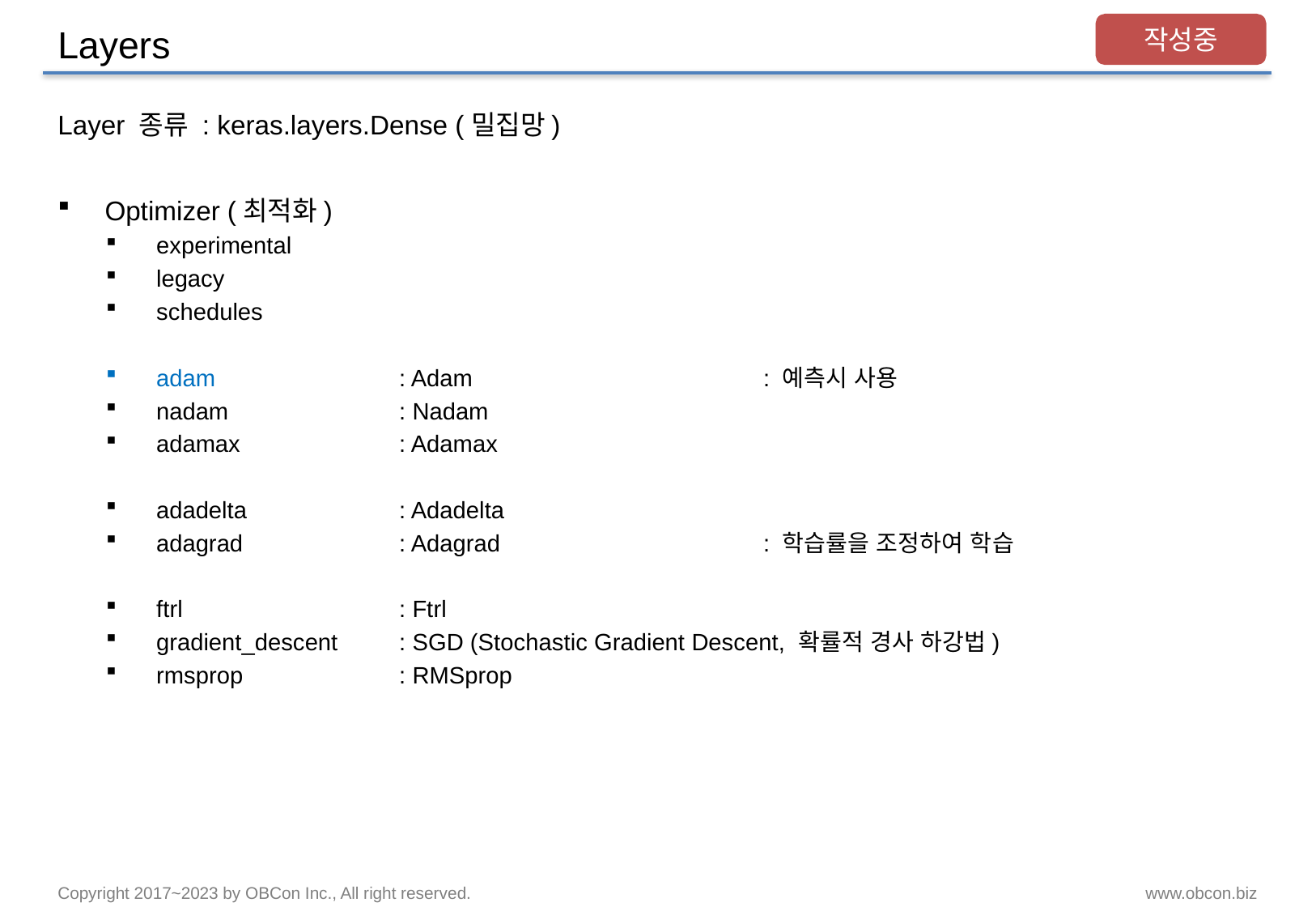

# Layers
작성중
Layer 종류 : keras.layers.Dense (밀집망)
Optimizer (최적화)
experimental
legacy
schedules

adam 		: Adam			: 예측시 사용
nadam 		: Nadam
adamax 		: Adamax

adadelta 		: Adadelta
adagrad 		: Adagrad			: 학습률을 조정하여 학습

ftrl 		: Ftrl
gradient_descent 	: SGD (Stochastic Gradient Descent, 확률적 경사 하강법)
rmsprop 		: RMSprop